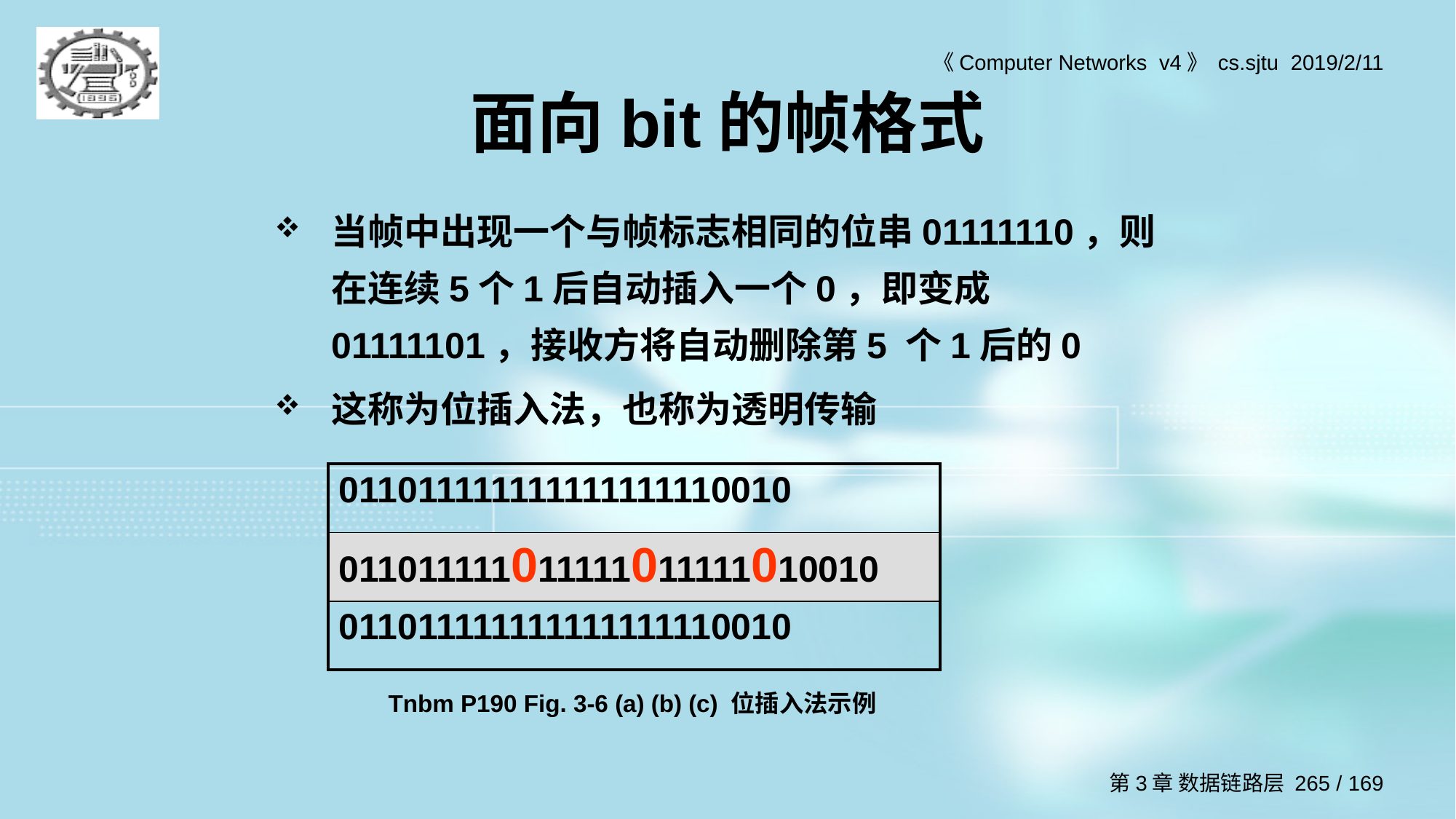

# 面向bit的帧格式
当帧中出现一个与帧标志相同的位串01111110，则在连续5个1后自动插入一个0，即变成01111101，接收方将自动删除第5 个1后的0
这称为位插入法，也称为透明传输
| 011011111111111111110010 |
| --- |
| 011011111011111011111010010 |
| 011011111111111111110010 |
Tnbm P190 Fig. 3-6 (a) (b) (c) 位插入法示例